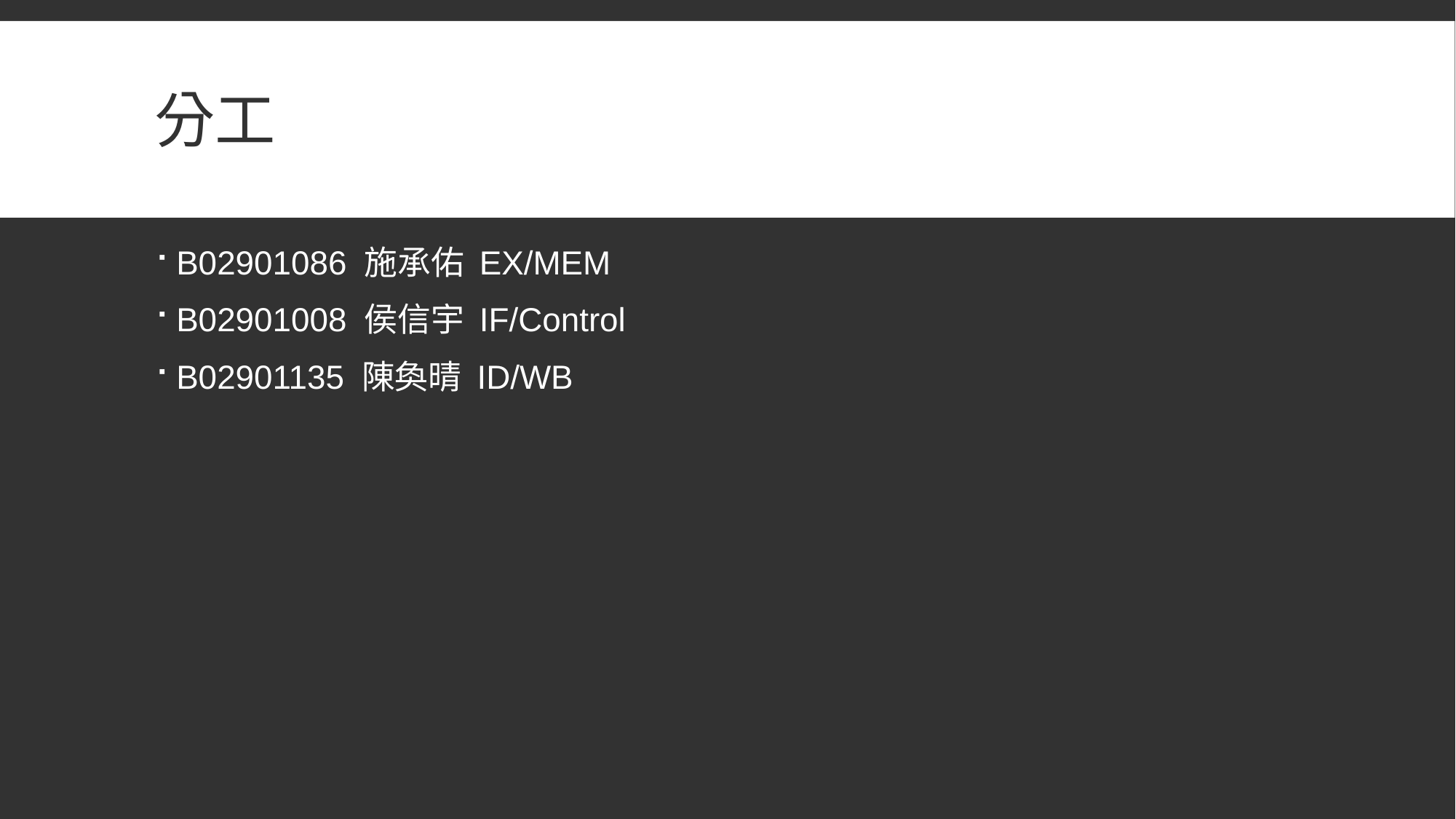

# 分工
B02901086 施承佑 EX/MEM
B02901008 侯信宇 IF/Control
B02901135 陳奐晴 ID/WB